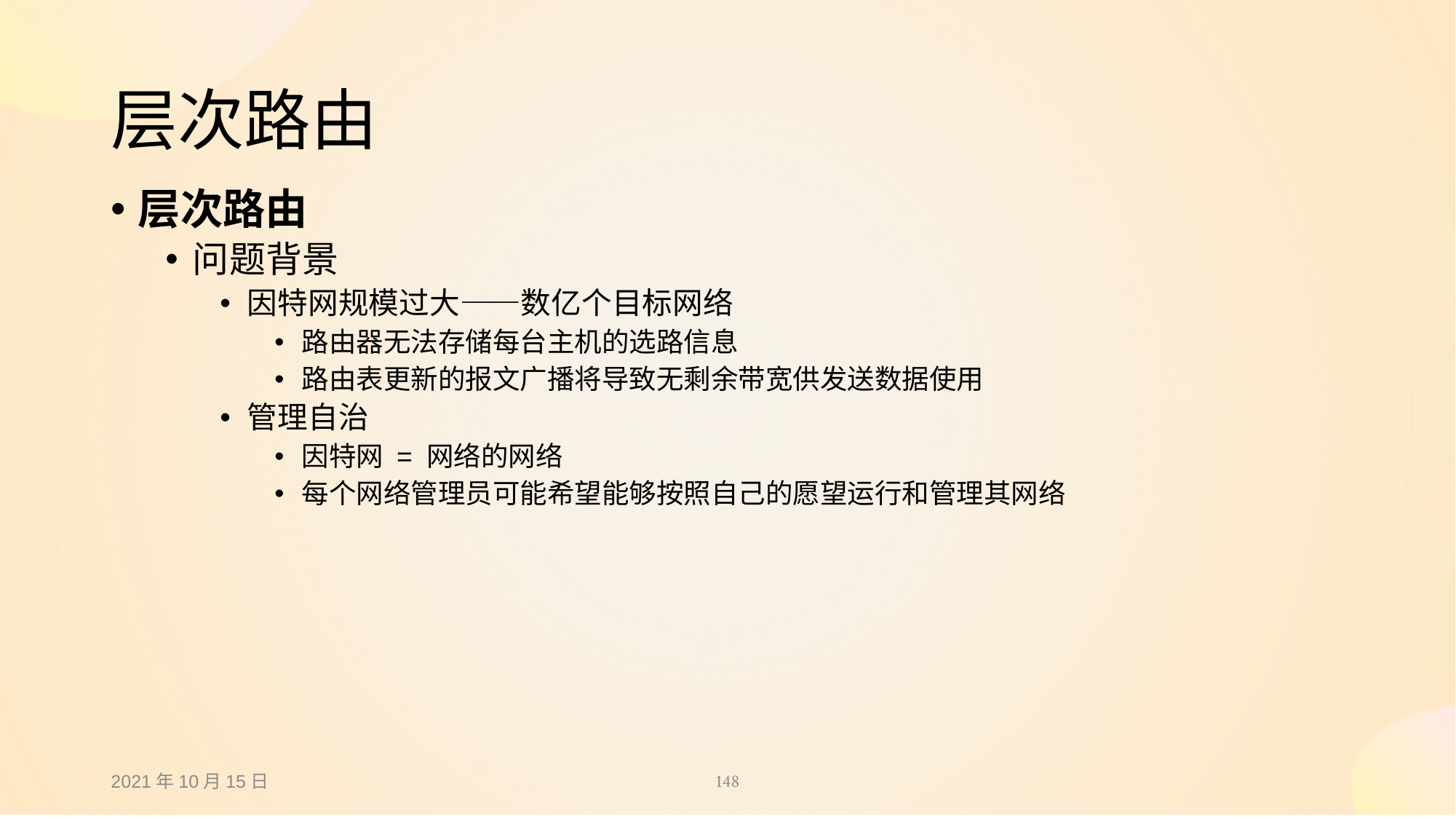

# 层次路由
层次路由
问题背景
因特网规模过大——数亿个目标网络
路由器无法存储每台主机的选路信息
路由表更新的报文广播将导致无剩余带宽供发送数据使用
管理自治
因特网 = 网络的网络
每个网络管理员可能希望能够按照自己的愿望运行和管理其网络
2021年10月15日
148